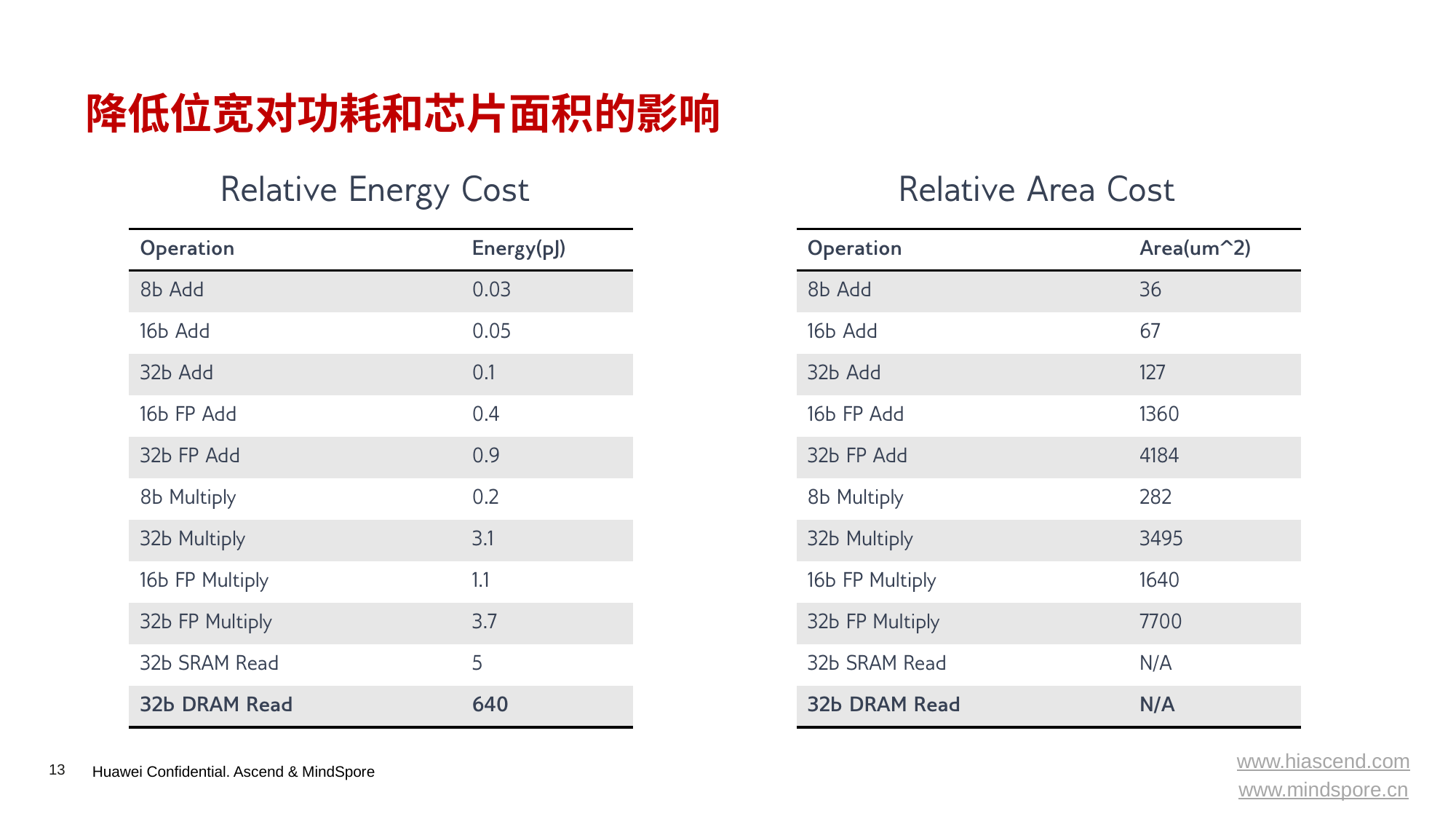

# 降低位宽对功耗和芯片面积的影响
Relative Energy Cost
Relative Area Cost
| Operation | Area(um^2) |
| --- | --- |
| 8b Add | 36 |
| 16b Add | 67 |
| 32b Add | 127 |
| 16b FP Add | 1360 |
| 32b FP Add | 4184 |
| 8b Multiply | 282 |
| 32b Multiply | 3495 |
| 16b FP Multiply | 1640 |
| 32b FP Multiply | 7700 |
| 32b SRAM Read | N/A |
| 32b DRAM Read | N/A |
| Operation | Energy(pJ) |
| --- | --- |
| 8b Add | 0.03 |
| 16b Add | 0.05 |
| 32b Add | 0.1 |
| 16b FP Add | 0.4 |
| 32b FP Add | 0.9 |
| 8b Multiply | 0.2 |
| 32b Multiply | 3.1 |
| 16b FP Multiply | 1.1 |
| 32b FP Multiply | 3.7 |
| 32b SRAM Read | 5 |
| 32b DRAM Read | 640 |